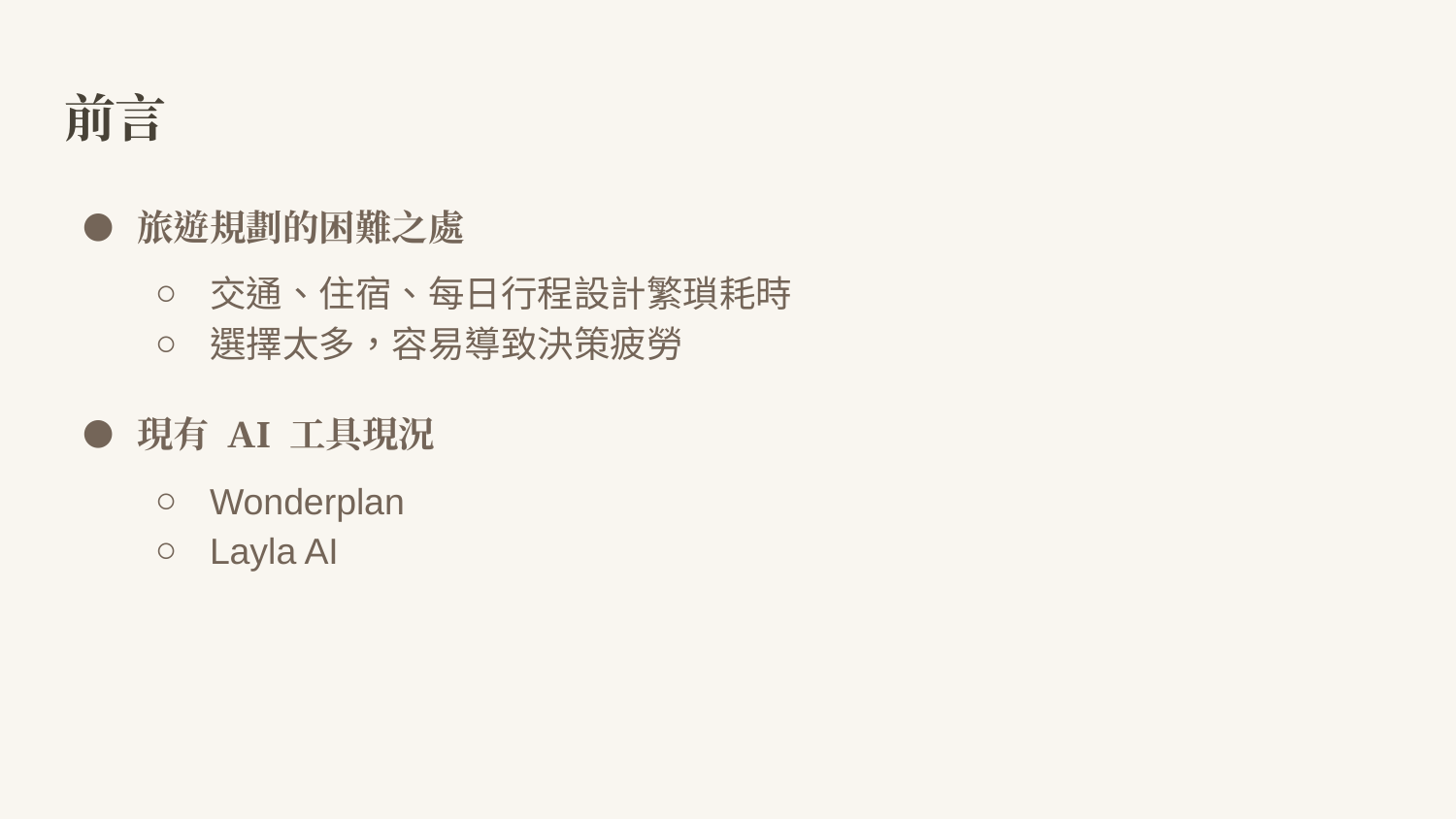

# 前言
旅遊規劃的困難之處
交通、住宿、每日行程設計繁瑣耗時
選擇太多，容易導致決策疲勞
現有 AI 工具現況
Wonderplan
Layla AI